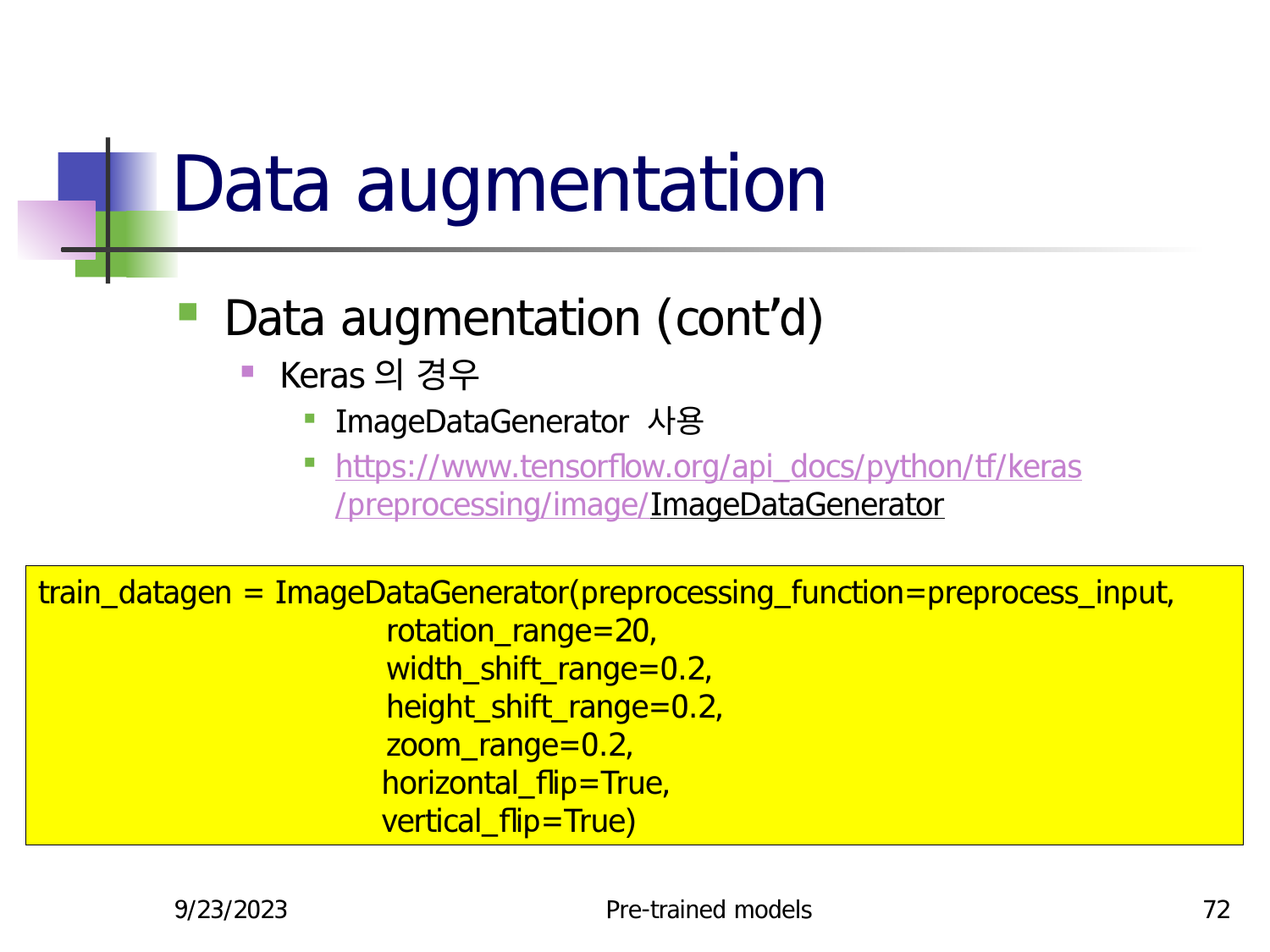

# Data augmentation
Data augmentation (cont’d)
Keras의 경우
ImageDataGenerator 사용
https://www.tensorflow.org/api_docs/python/tf/keras/preprocessing/image/ImageDataGenerator

train_datagen = ImageDataGenerator(preprocessing_function=preprocess_input,
                                   rotation_range=20,
                                   width_shift_range=0.2,
                                   height_shift_range=0.2,
                                   zoom_range=0.2,
		         horizontal_flip=True,
		         vertical_flip=True)
9/23/2023
Pre-trained models
72